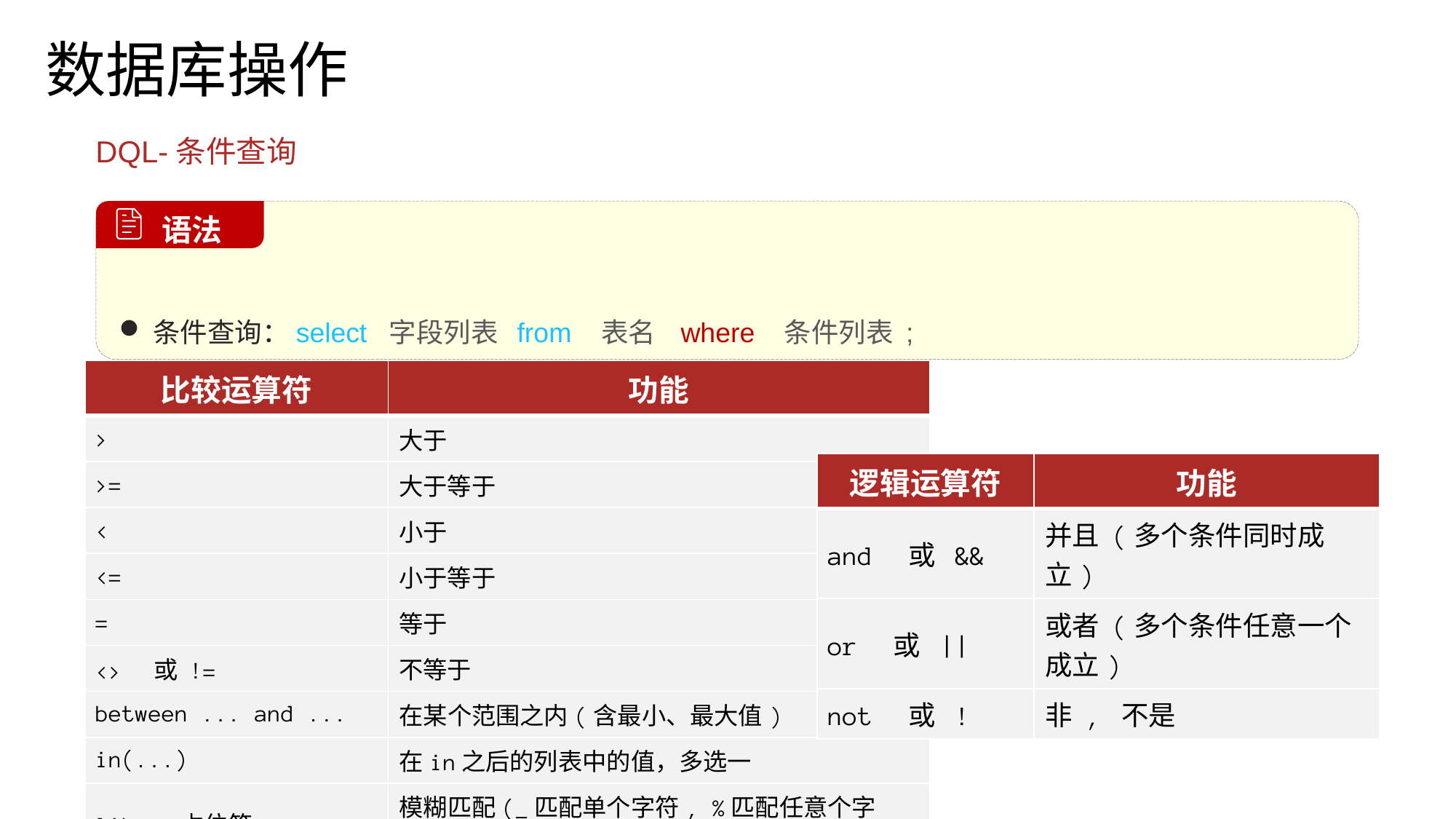

数据库操作
DQL-条件查询
条件查询：select  字段列表  from   表名   where   条件列表 ;
         语法

| 比较运算符 | 功能 |
| --- | --- |
| > | 大于 |
| >= | 大于等于 |
| < | 小于 |
| <= | 小于等于 |
| = | 等于 |
| <> 或 != | 不等于 |
| between ... and ... | 在某个范围之内(含最小、最大值) |
| in(...) | 在in之后的列表中的值，多选一 |
| like 占位符 | 模糊匹配(\_匹配单个字符, %匹配任意个字符) |
| is null | 是null |
| 逻辑运算符 | 功能 |
| --- | --- |
| and 或 && | 并且 (多个条件同时成立) |
| or 或 || | 或者 (多个条件任意一个成立) |
| not 或 ! | 非 , 不是 |